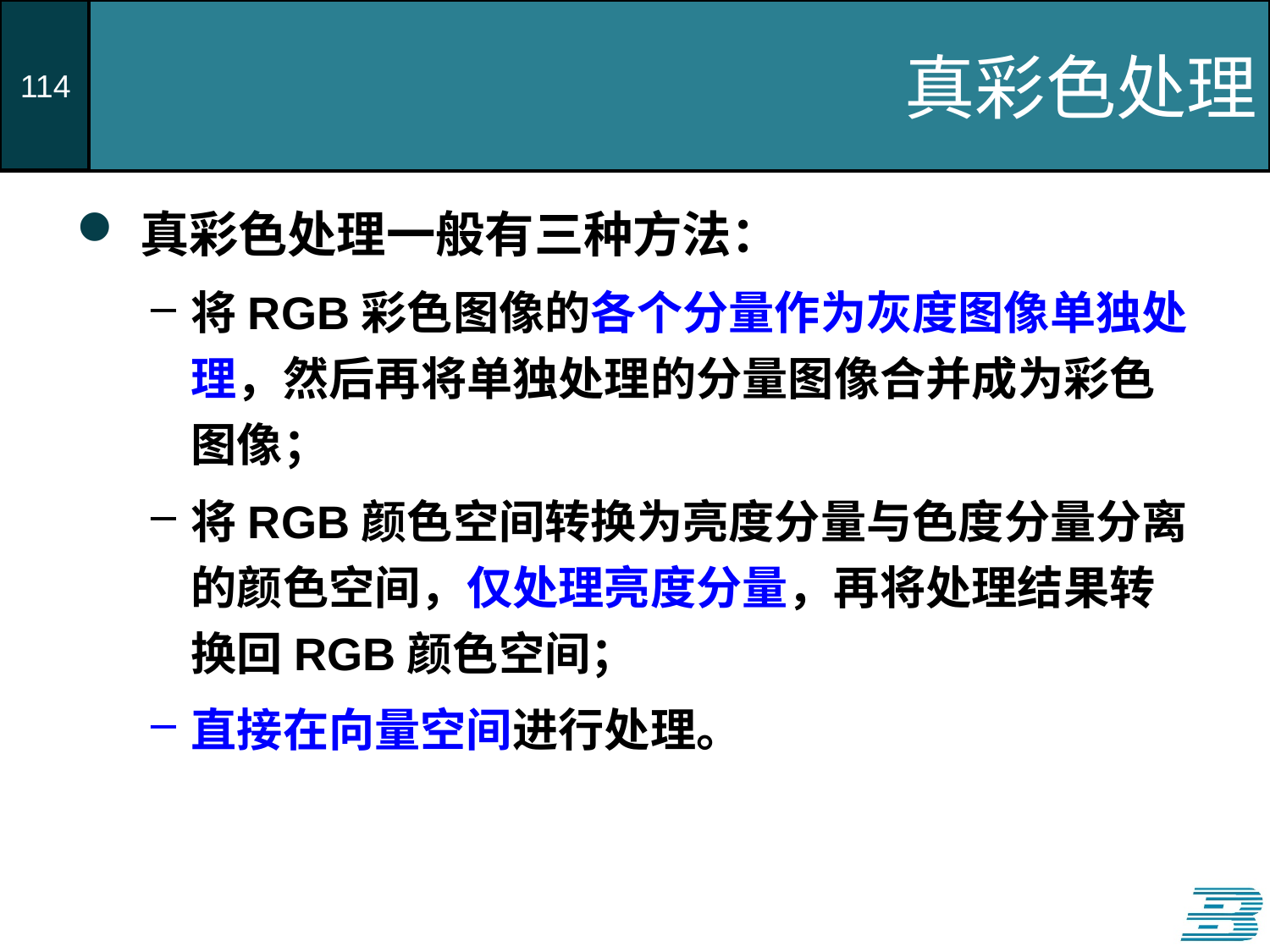

# 真彩色处理
真彩色处理一般有三种方法：
将RGB彩色图像的各个分量作为灰度图像单独处理，然后再将单独处理的分量图像合并成为彩色图像；
将RGB颜色空间转换为亮度分量与色度分量分离的颜色空间，仅处理亮度分量，再将处理结果转换回RGB颜色空间；
直接在向量空间进行处理。